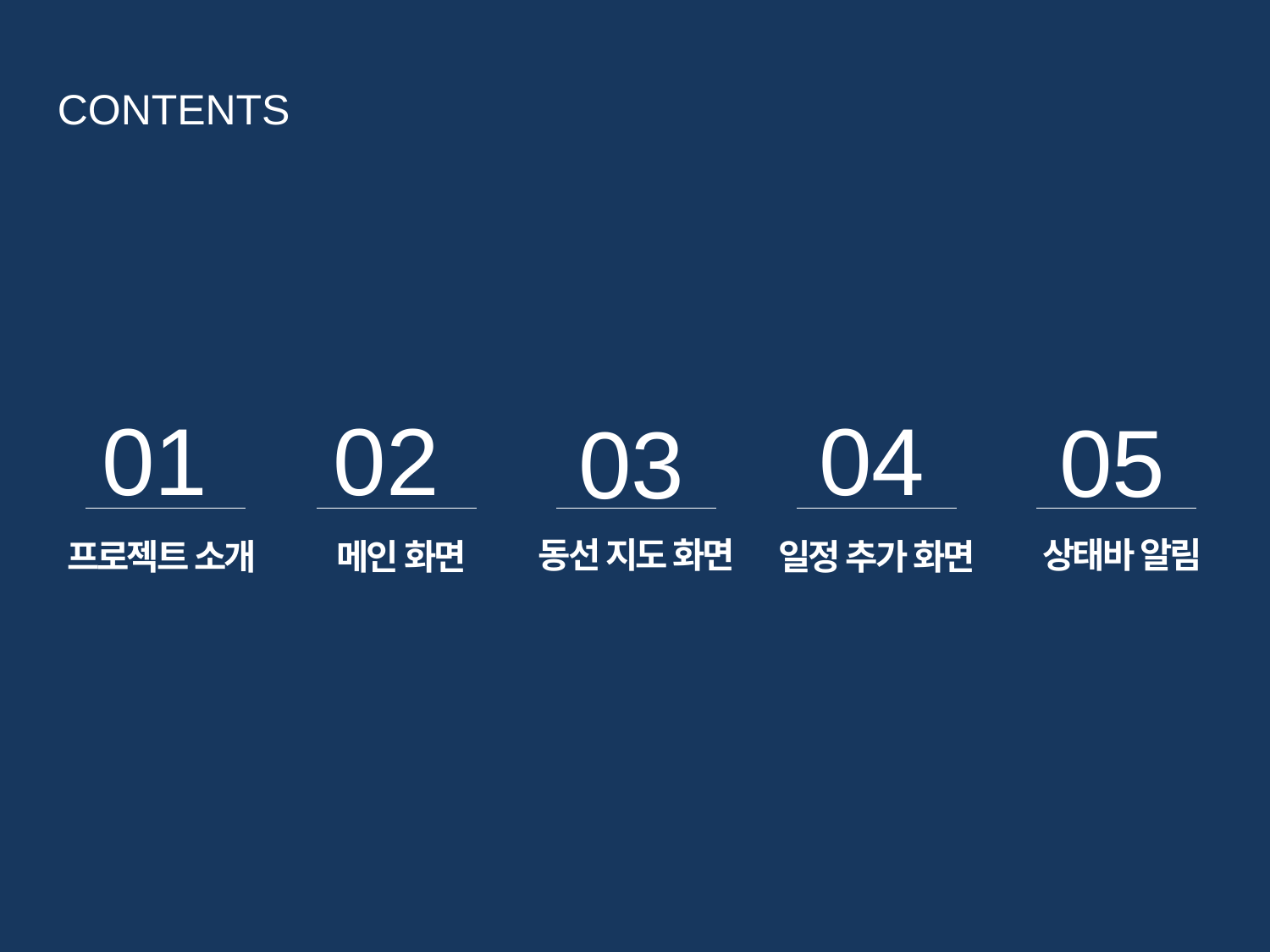

CONTENTS
01
02
04
05
03
동선 지도 화면

 상태바 알림
 프로젝트 소개
메인 화면
일정 추가 화면